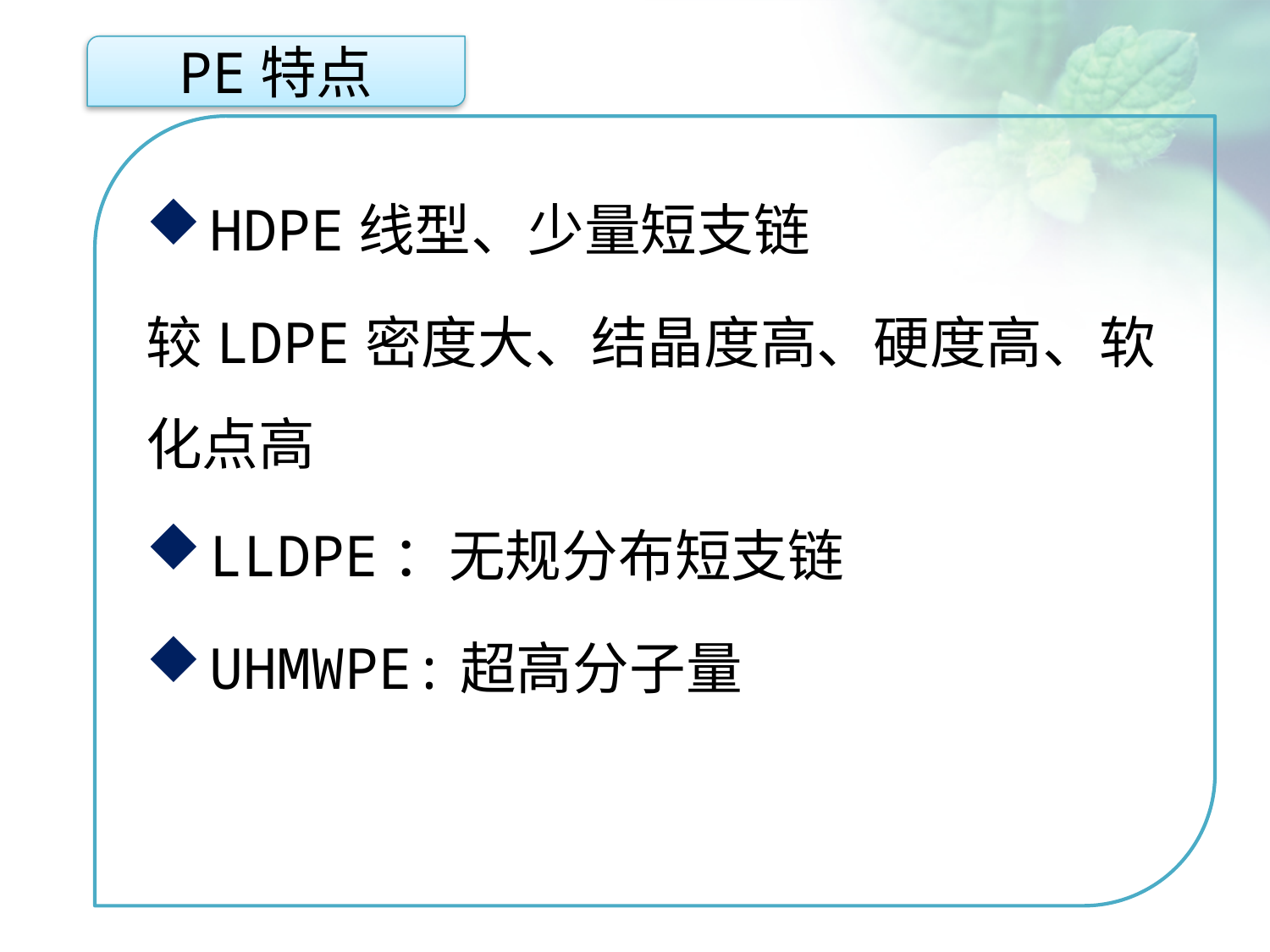

PE特点
HDPE线型、少量短支链
较LDPE密度大、结晶度高、硬度高、软化点高
LLDPE：无规分布短支链
UHMWPE:超高分子量
点击添加文本
点击添加文本
点击添加文本
点击添加文本